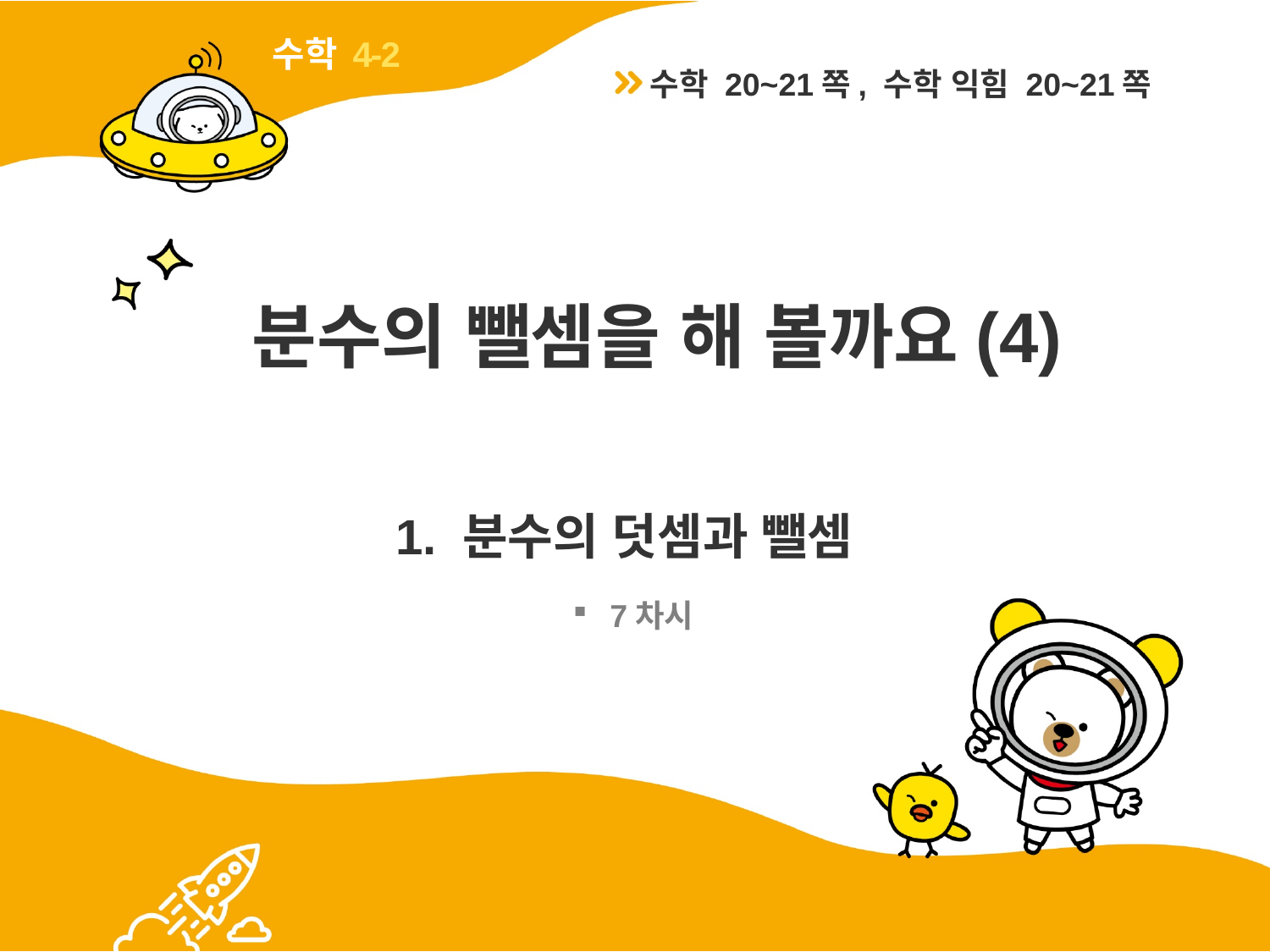

4-2
수학 20~21쪽, 수학 익힘 20~21쪽
# 분수의 뺄셈을 해 볼까요(4)
1. 분수의 덧셈과 뺄셈
7차시